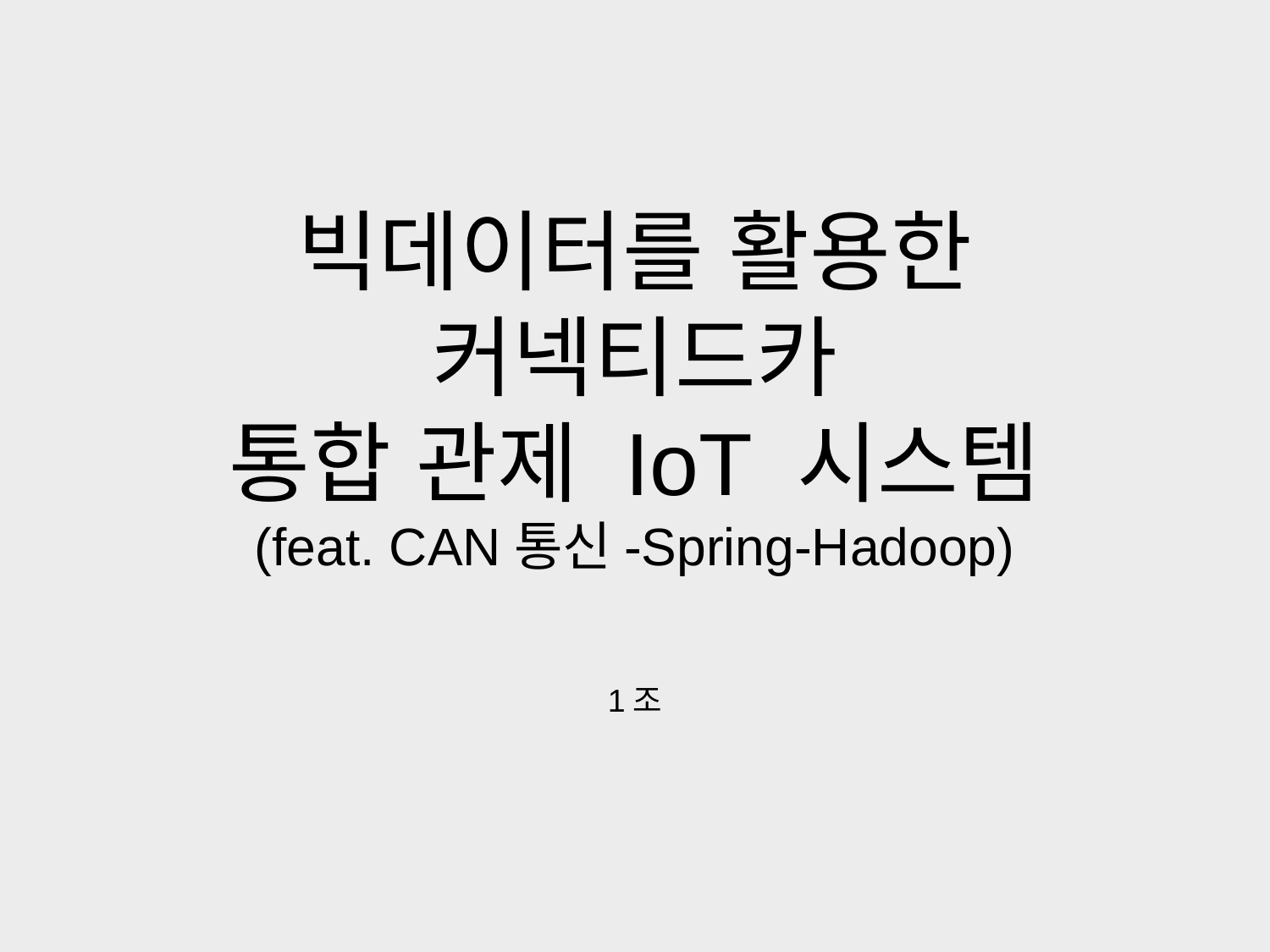

# 빅데이터를 활용한 커넥티드카 통합 관제 IoT 시스템 (feat. CAN통신-Spring-Hadoop)
1조